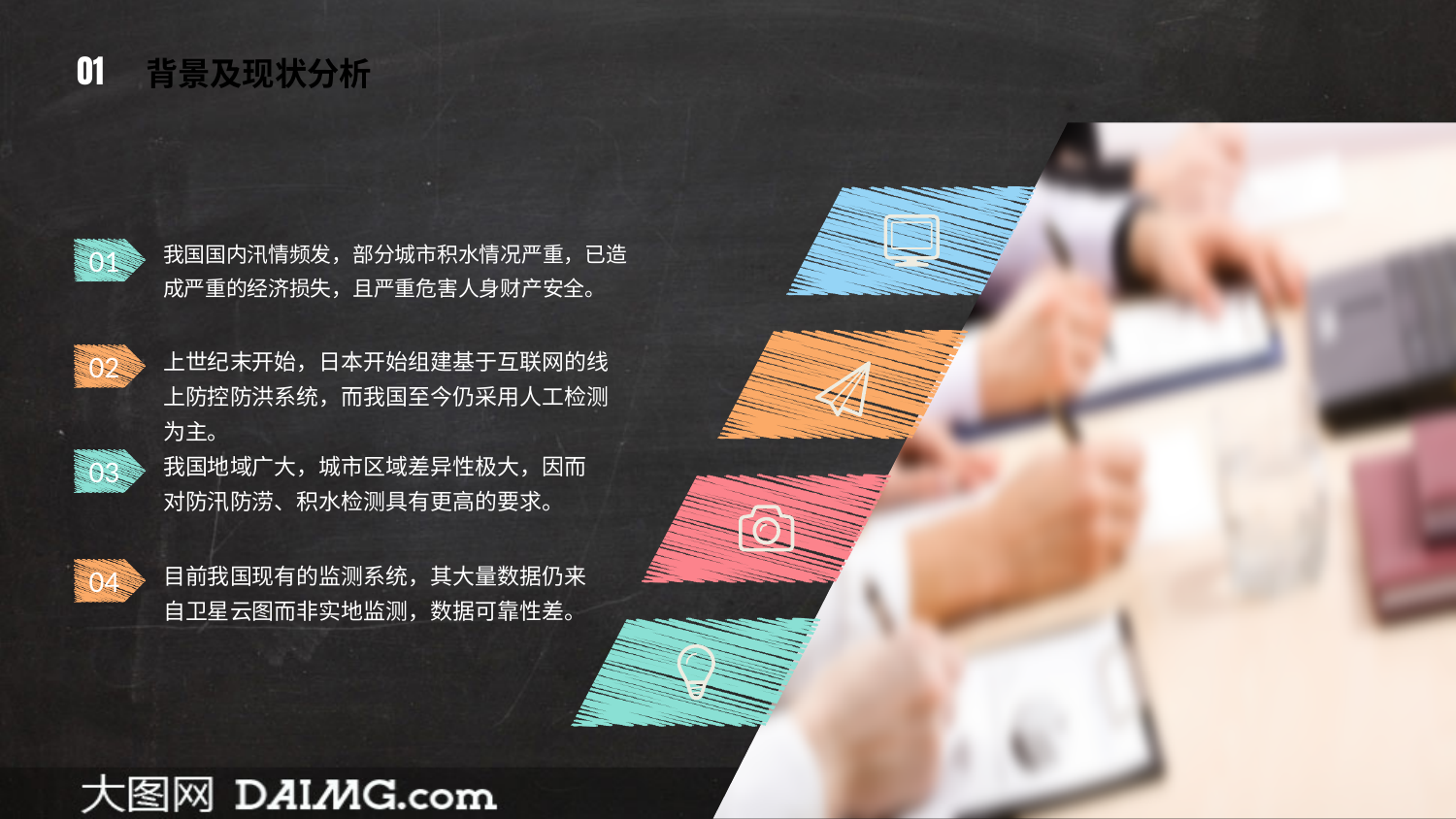

01
背景及现状分析

我国国内汛情频发，部分城市积水情况严重，已造成严重的经济损失，且严重危害人身财产安全。
01

上世纪末开始，日本开始组建基于互联网的线上防控防洪系统，而我国至今仍采用人工检测为主。
02
我国地域广大，城市区域差异性极大，因而对防汛防涝、积水检测具有更高的要求。
03

目前我国现有的监测系统，其大量数据仍来自卫星云图而非实地监测，数据可靠性差。
04